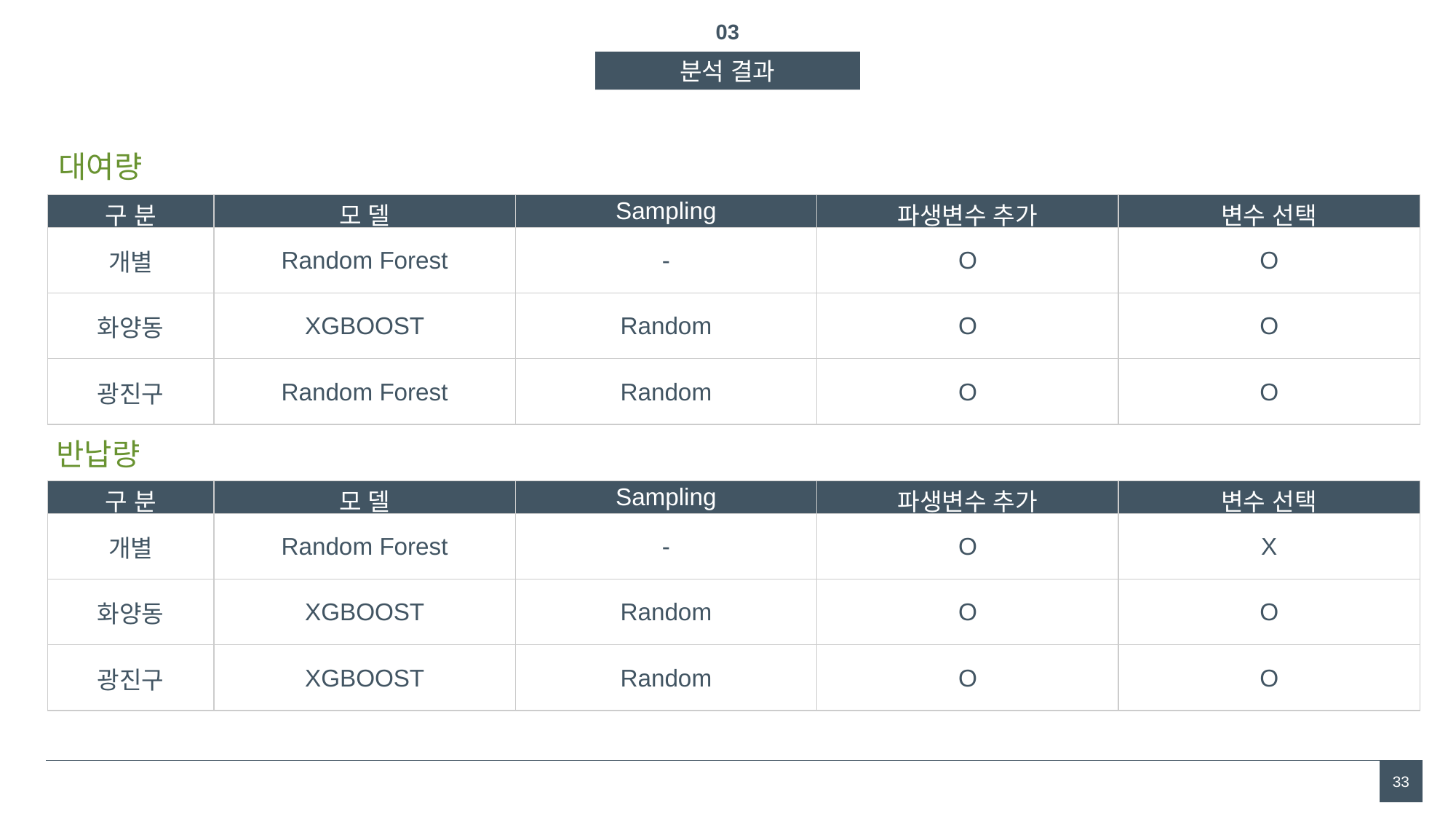

03
분석 결과
대여량
| 구 분 | 모 델 | Sampling | 파생변수 추가 | 변수 선택 |
| --- | --- | --- | --- | --- |
| 개별 | Random Forest | - | O | O |
| 화양동 | XGBOOST | Random | O | O |
| 광진구 | Random Forest | Random | O | O |
반납량
| 구 분 | 모 델 | Sampling | 파생변수 추가 | 변수 선택 |
| --- | --- | --- | --- | --- |
| 개별 | Random Forest | - | O | X |
| 화양동 | XGBOOST | Random | O | O |
| 광진구 | XGBOOST | Random | O | O |
33